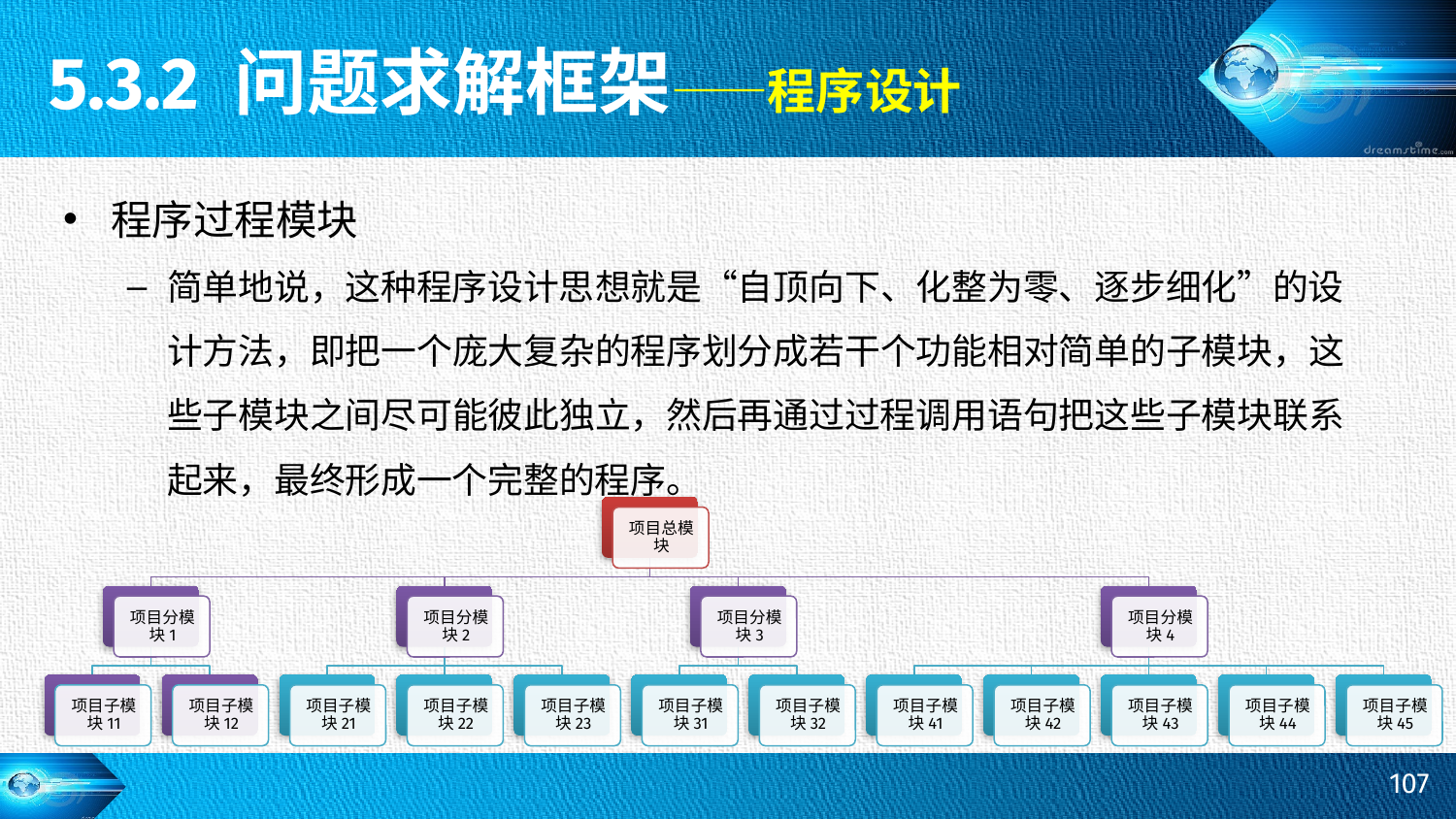

5.3.2 问题求解框架——程序设计
程序过程模块
简单地说，这种程序设计思想就是“自顶向下、化整为零、逐步细化”的设计方法，即把一个庞大复杂的程序划分成若干个功能相对简单的子模块，这些子模块之间尽可能彼此独立，然后再通过过程调用语句把这些子模块联系起来，最终形成一个完整的程序。
项目总模块
项目分模块1
项目子模块11
项目子模块12
项目分模块2
项目子模块21
项目子模块22
项目子模块23
项目分模块3
项目子模块31
项目子模块32
项目分模块4
项目子模块41
项目子模块42
项目子模块43
项目子模块44
项目子模块45
107